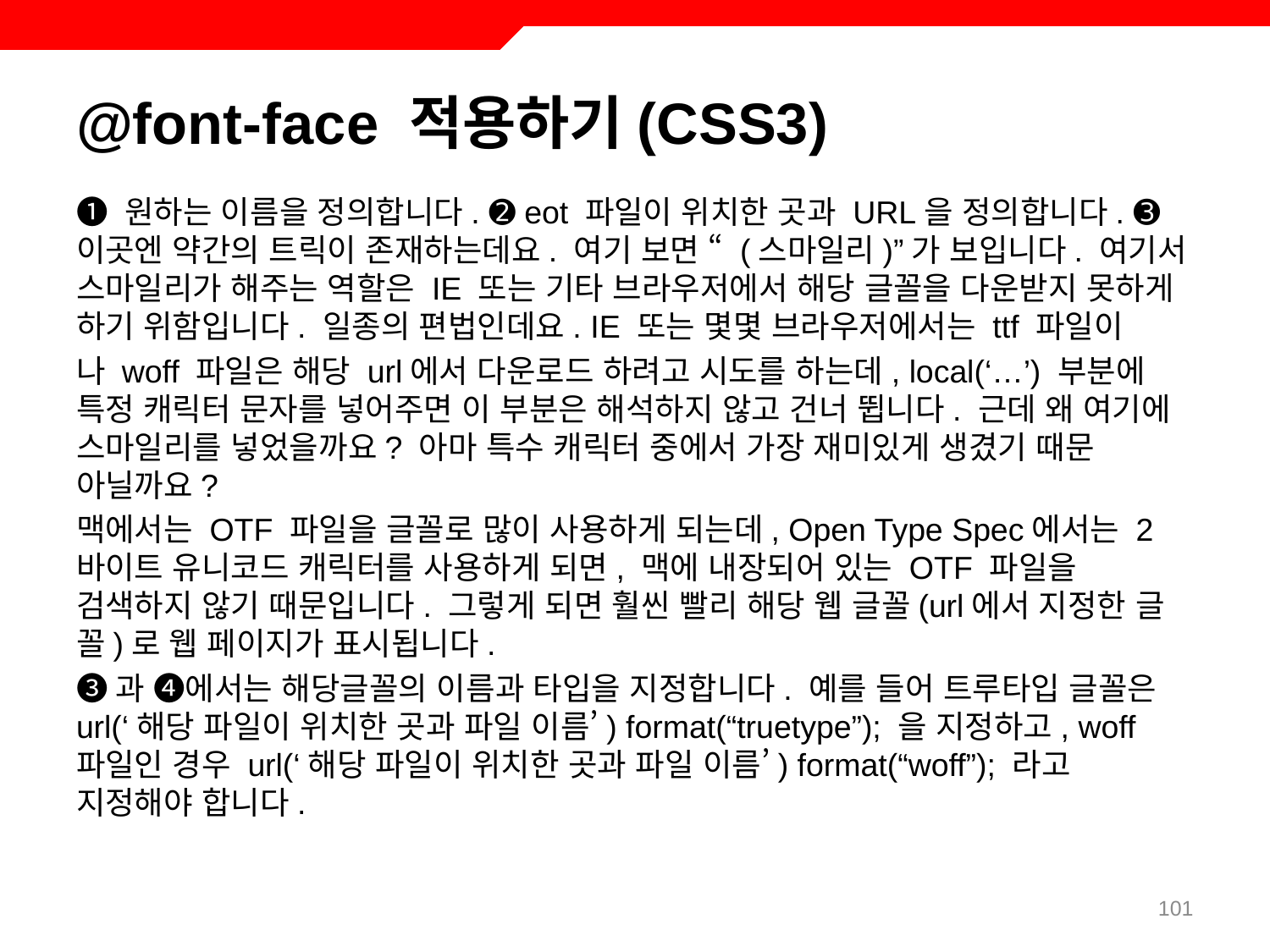

# @font-face 적용하기(CSS3)
➊ 원하는 이름을 정의합니다. ➋ eot 파일이 위치한 곳과 URL을 정의합니다. ➌ 이곳엔 약간의 트릭이 존재하는데요. 여기 보면 “ (스마일리)”가 보입니다. 여기서 스마일리가 해주는 역할은 IE 또는 기타 브라우저에서 해당 글꼴을 다운받지 못하게 하기 위함입니다. 일종의 편법인데요. IE 또는 몇몇 브라우저에서는 ttf 파일이
나 woff 파일은 해당 url에서 다운로드 하려고 시도를 하는데, local(‘…’) 부분에 특정 캐릭터 문자를 넣어주면 이 부분은 해석하지 않고 건너 뜁니다. 근데 왜 여기에 스마일리를 넣었을까요? 아마 특수 캐릭터 중에서 가장 재미있게 생겼기 때문 아닐까요?
맥에서는 OTF 파일을 글꼴로 많이 사용하게 되는데, Open Type Spec에서는 2바이트 유니코드 캐릭터를 사용하게 되면, 맥에 내장되어 있는 OTF 파일을 검색하지 않기 때문입니다. 그렇게 되면 훨씬 빨리 해당 웹 글꼴(url에서 지정한 글꼴)로 웹 페이지가 표시됩니다.
➌과 ➍에서는 해당글꼴의 이름과 타입을 지정합니다. 예를 들어 트루타입 글꼴은 url(‘해당 파일이 위치한 곳과 파일 이름’) format(“truetype”); 을 지정하고, woff 파일인 경우 url(‘해당 파일이 위치한 곳과 파일 이름’) format(“woff”); 라고 지정해야 합니다.
101